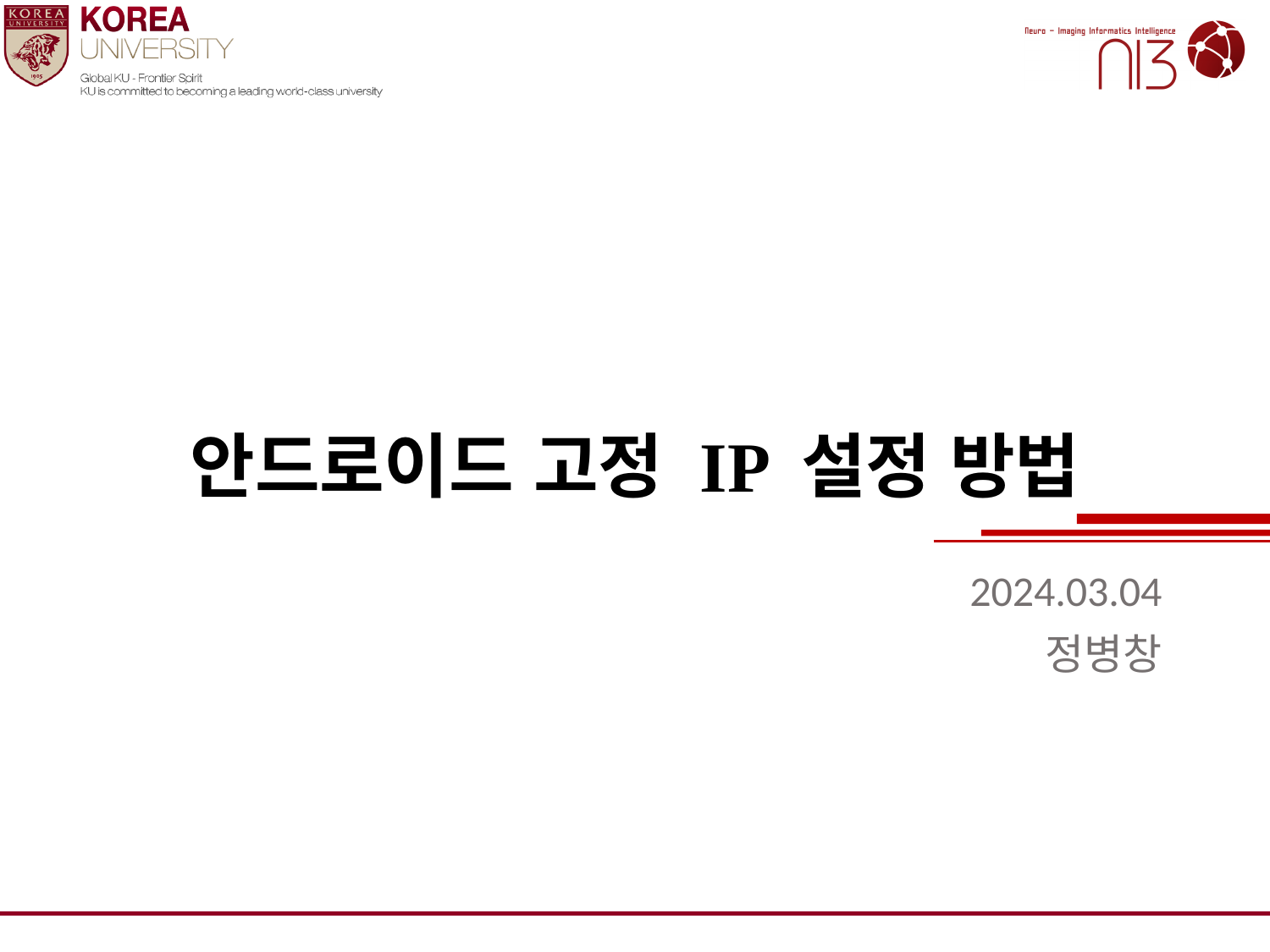

# 안드로이드 고정 IP 설정 방법
2024.03.04
정병창